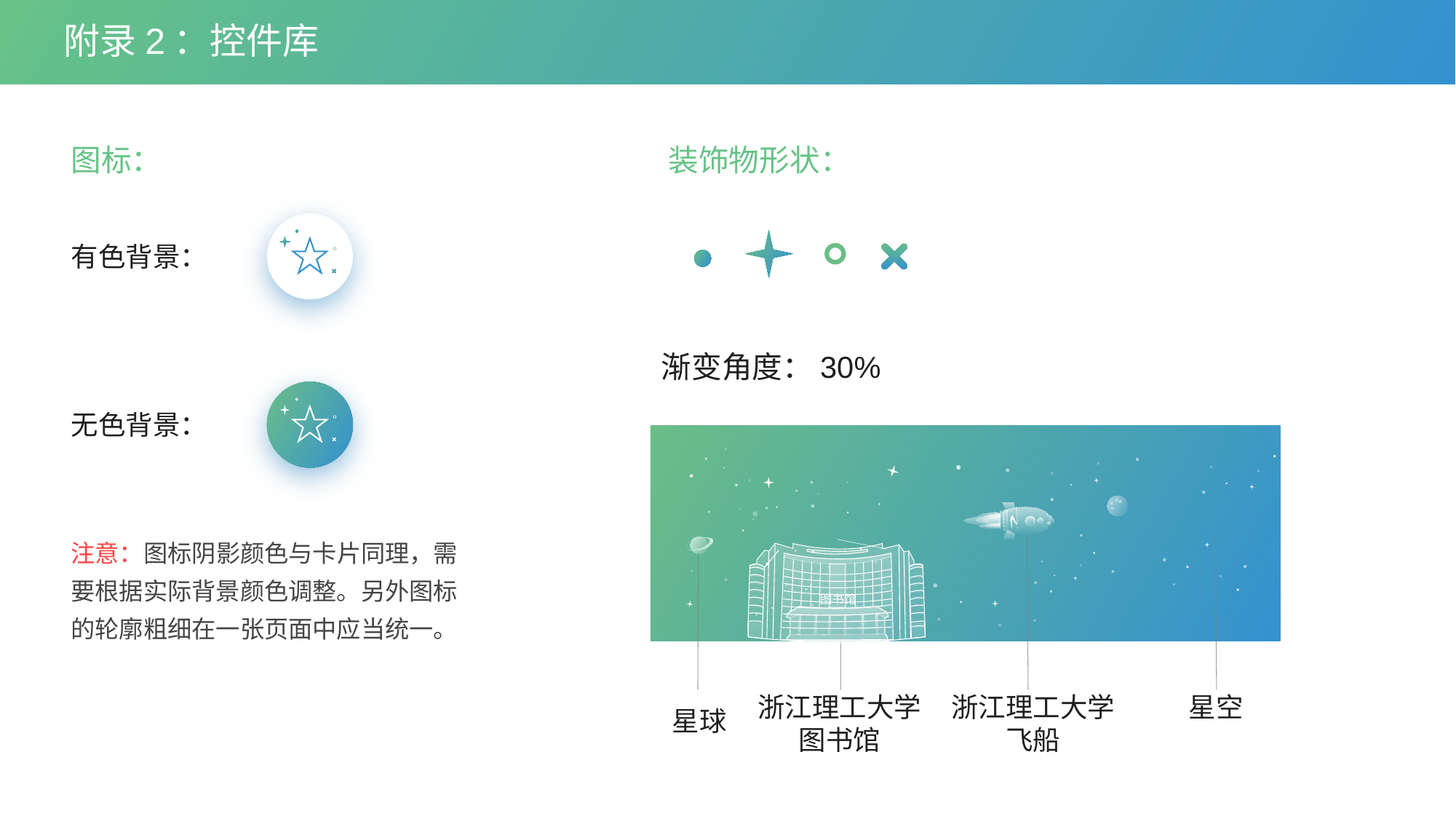

附录2：控件库
图标：
装饰物形状：

有色背景：

渐变角度：30%

无色背景：

注意：图标阴影颜色与卡片同理，需要根据实际背景颜色调整。另外图标的轮廓粗细在一张页面中应当统一。

图书馆

浙江理工大学图书馆
浙江理工大学飞船
星空
星球